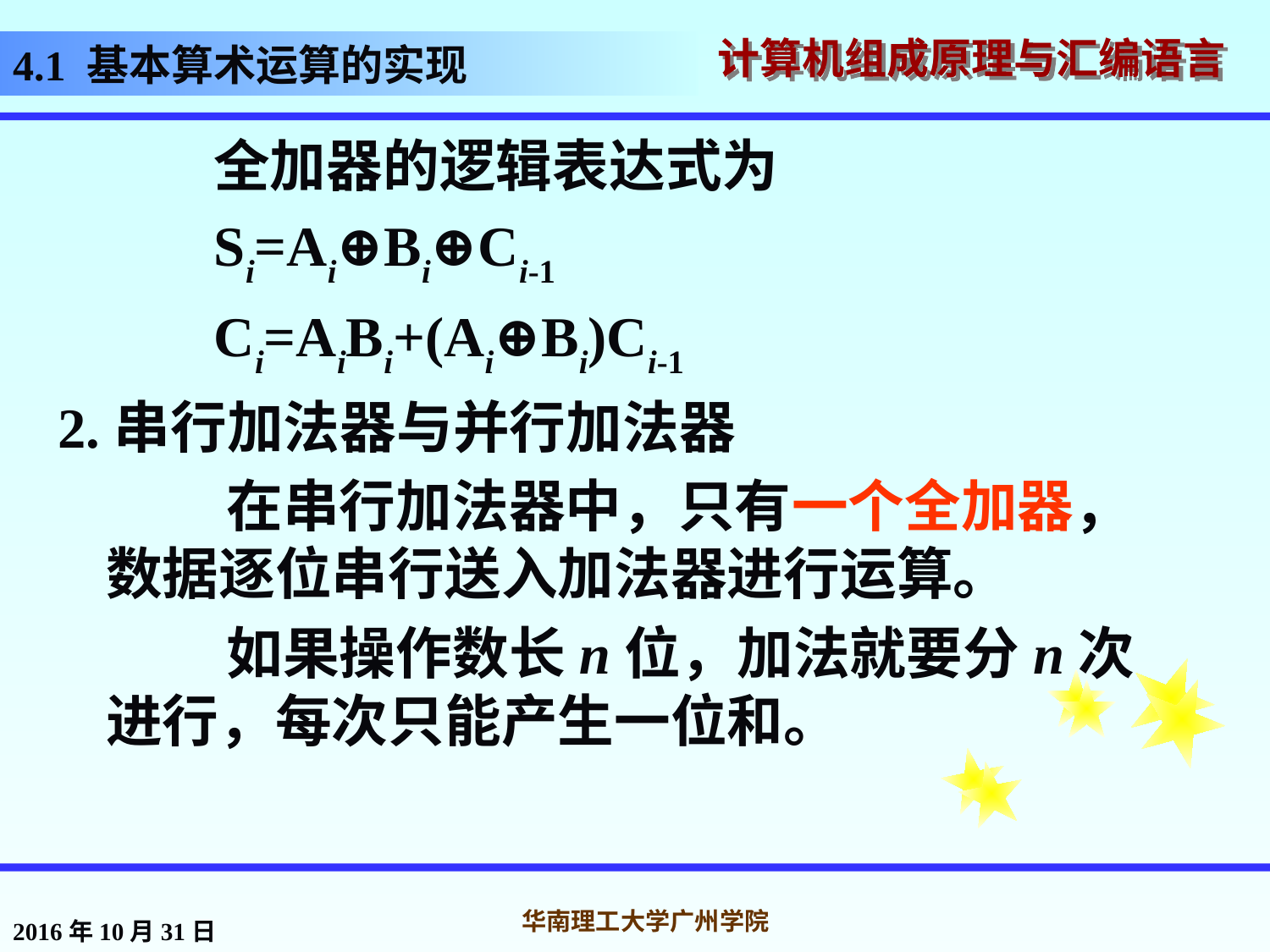

# 4.1 基本算术运算的实现
           全加器的逻辑表达式为
           Si=Ai⊕Bi⊕Ci-1
           Ci=AiBi+(Ai⊕Bi)Ci-1
2.串行加法器与并行加法器
            在串行加法器中，只有一个全加器，数据逐位串行送入加法器进行运算。
            如果操作数长n位，加法就要分n次进行，每次只能产生一位和。
2016年10月31日
华南理工大学广州学院